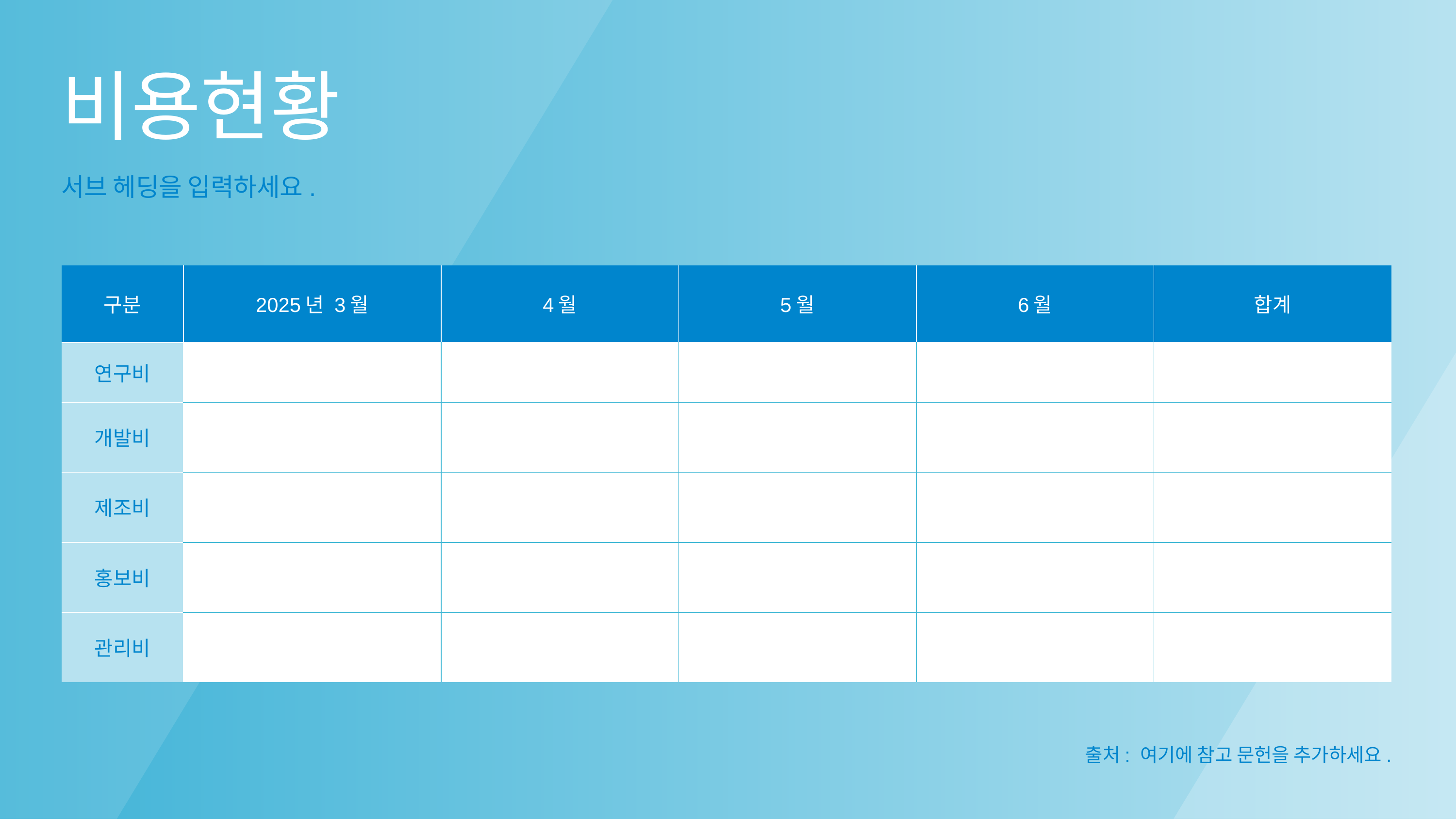

비용현황
서브 헤딩을 입력하세요.
| 구분 | 2025년 3월 | 4월 | 5월 | 6월 | 합계 |
| --- | --- | --- | --- | --- | --- |
| 연구비 |  |  |  |  |  |
| 개발비 |  |  |  |  |  |
| 제조비 |  |  |  |  |  |
| 홍보비 |  |  |  |  |  |
| 관리비 |  |  |  |  |  |
출처: 여기에 참고 문헌을 추가하세요.